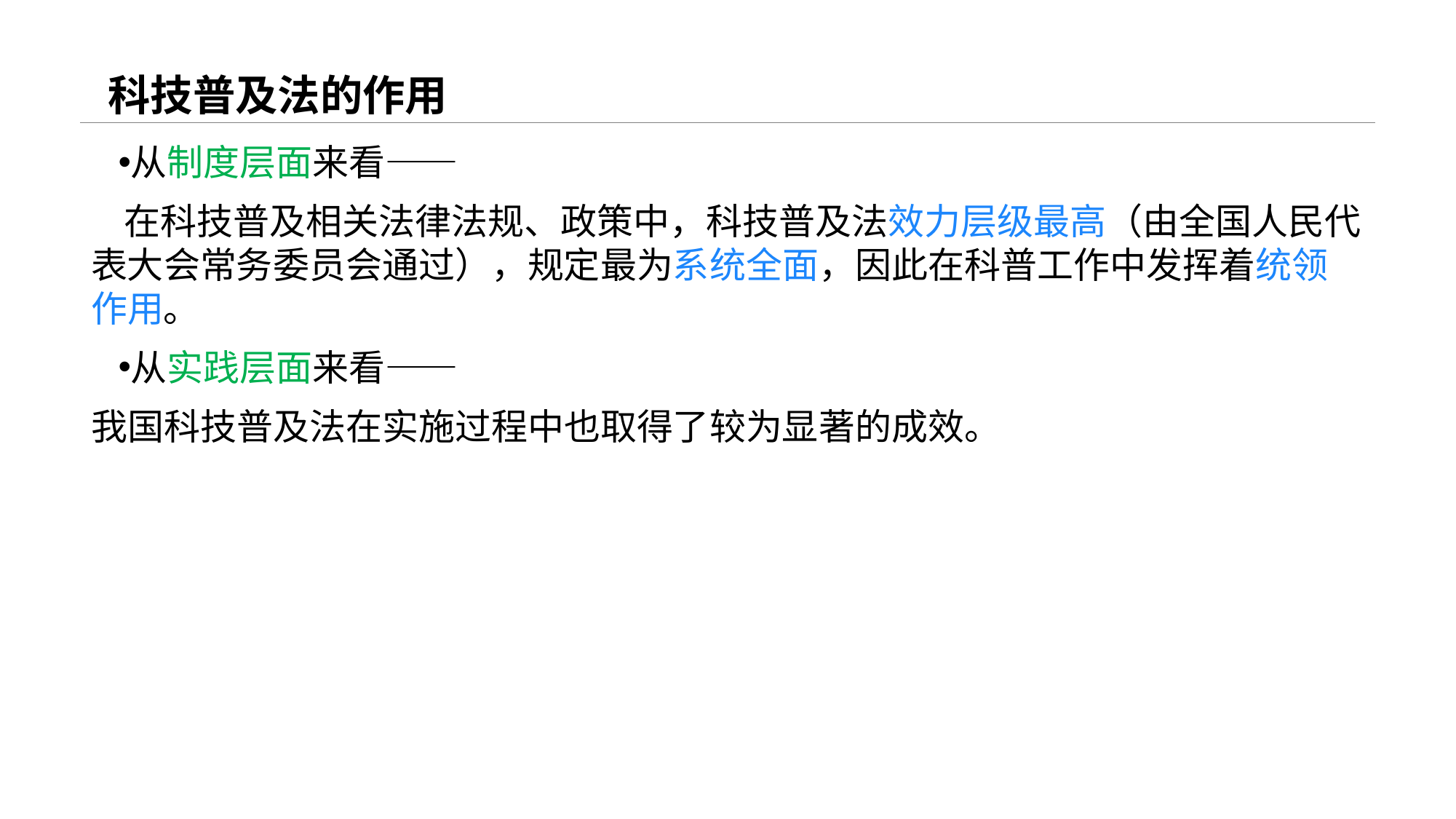

# 科技普及法的作用
从制度层面来看——
   在科技普及相关法律法规、政策中，科技普及法效力层级最高（由全国人民代表大会常务委员会通过），规定最为系统全面，因此在科普工作中发挥着统领作用。
从实践层面来看——
我国科技普及法在实施过程中也取得了较为显著的成效。